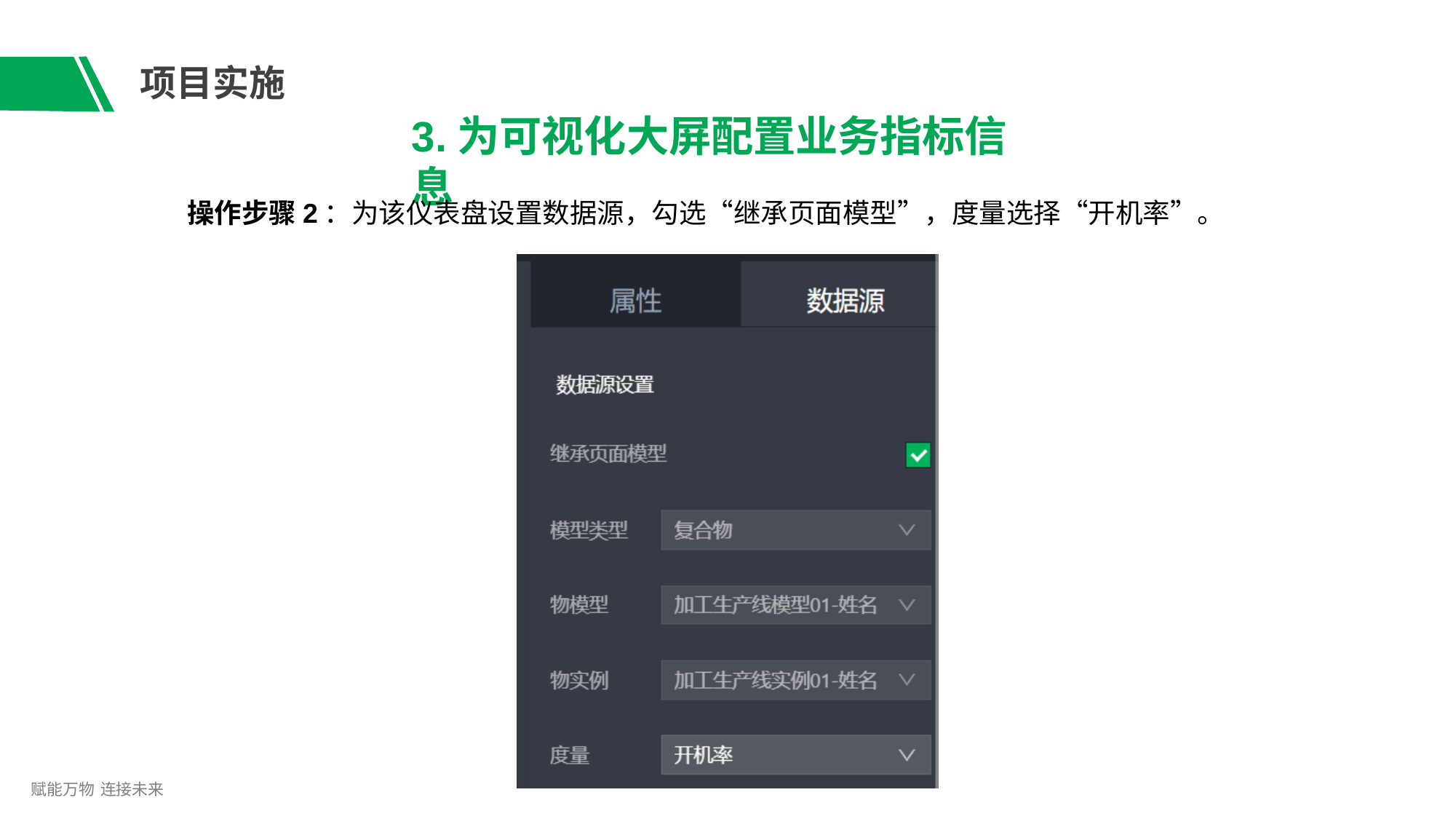

# 项目实施
3.为可视化大屏配置业务指标信息
操作步骤2：为该仪表盘设置数据源，勾选“继承页面模型”，度量选择“开机率”。

赋能万物 连接未来